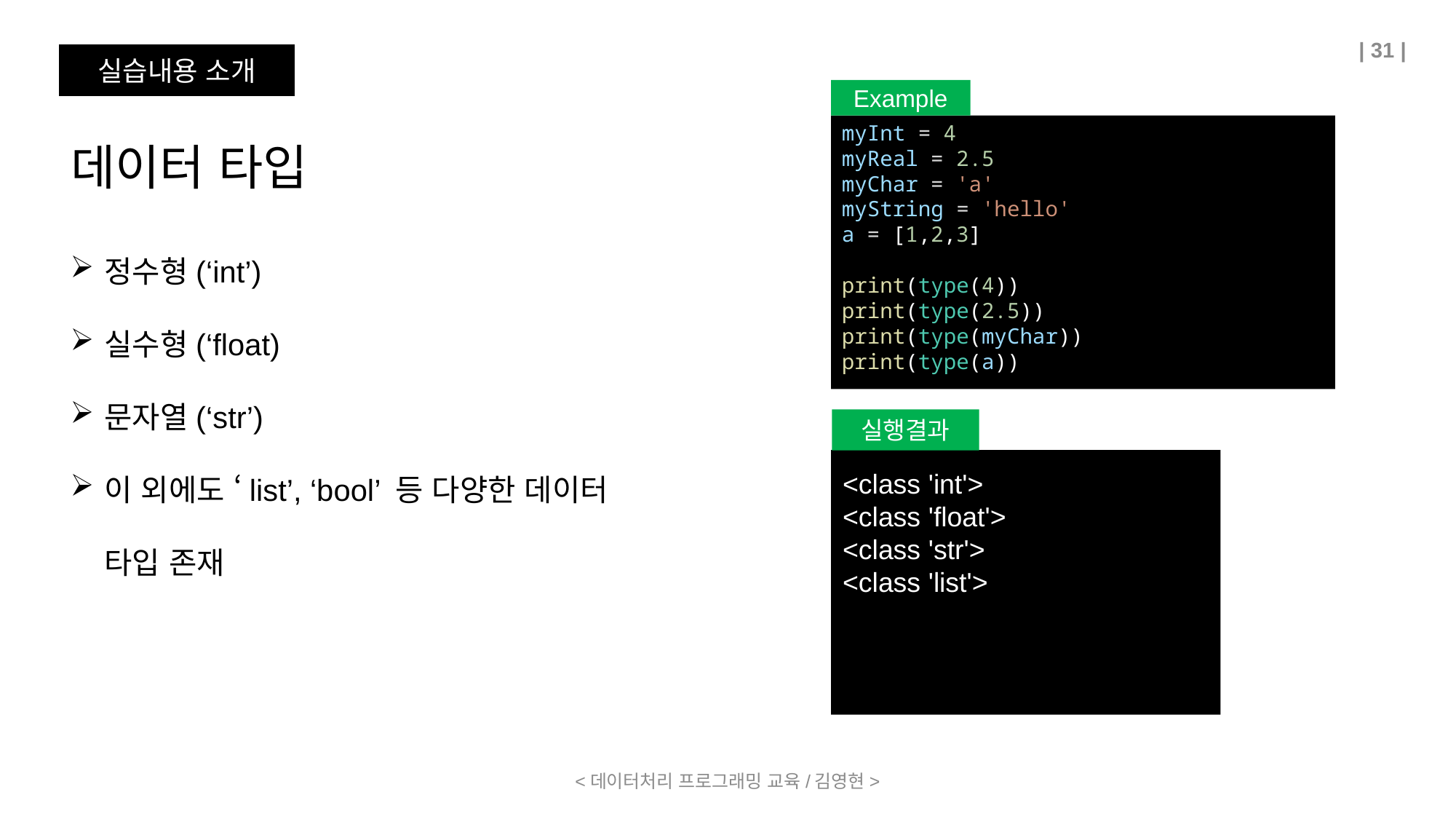

| 31 |
실습내용 소개
데이터 타입
Example
myInt = 4
myReal = 2.5
myChar = 'a'
myString = 'hello'
a = [1,2,3]
print(type(4))
print(type(2.5))
print(type(myChar))
print(type(a))

정수형(‘int’)
실수형(‘float)
문자열(‘str’)
이 외에도 ‘list’, ‘bool’ 등 다양한 데이터 타입 존재

7은 홀수이다
16은 짝수이다
실행결과

<class 'int'>
<class 'float'>
<class 'str'>
<class 'list'>
<데이터처리 프로그래밍 교육/김영현>